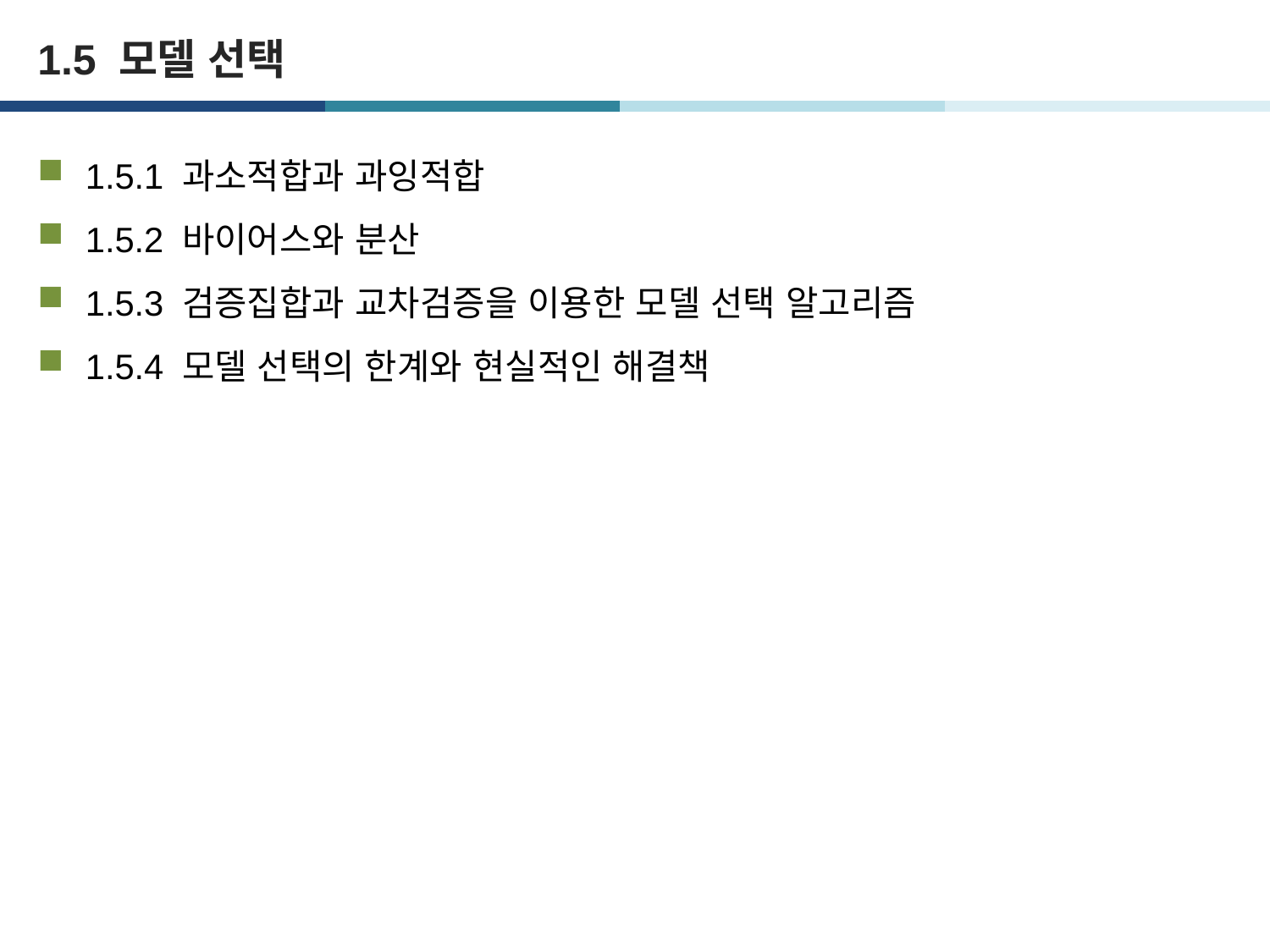

# 1.5 모델 선택
1.5.1 과소적합과 과잉적합
1.5.2 바이어스와 분산
1.5.3 검증집합과 교차검증을 이용한 모델 선택 알고리즘
1.5.4 모델 선택의 한계와 현실적인 해결책